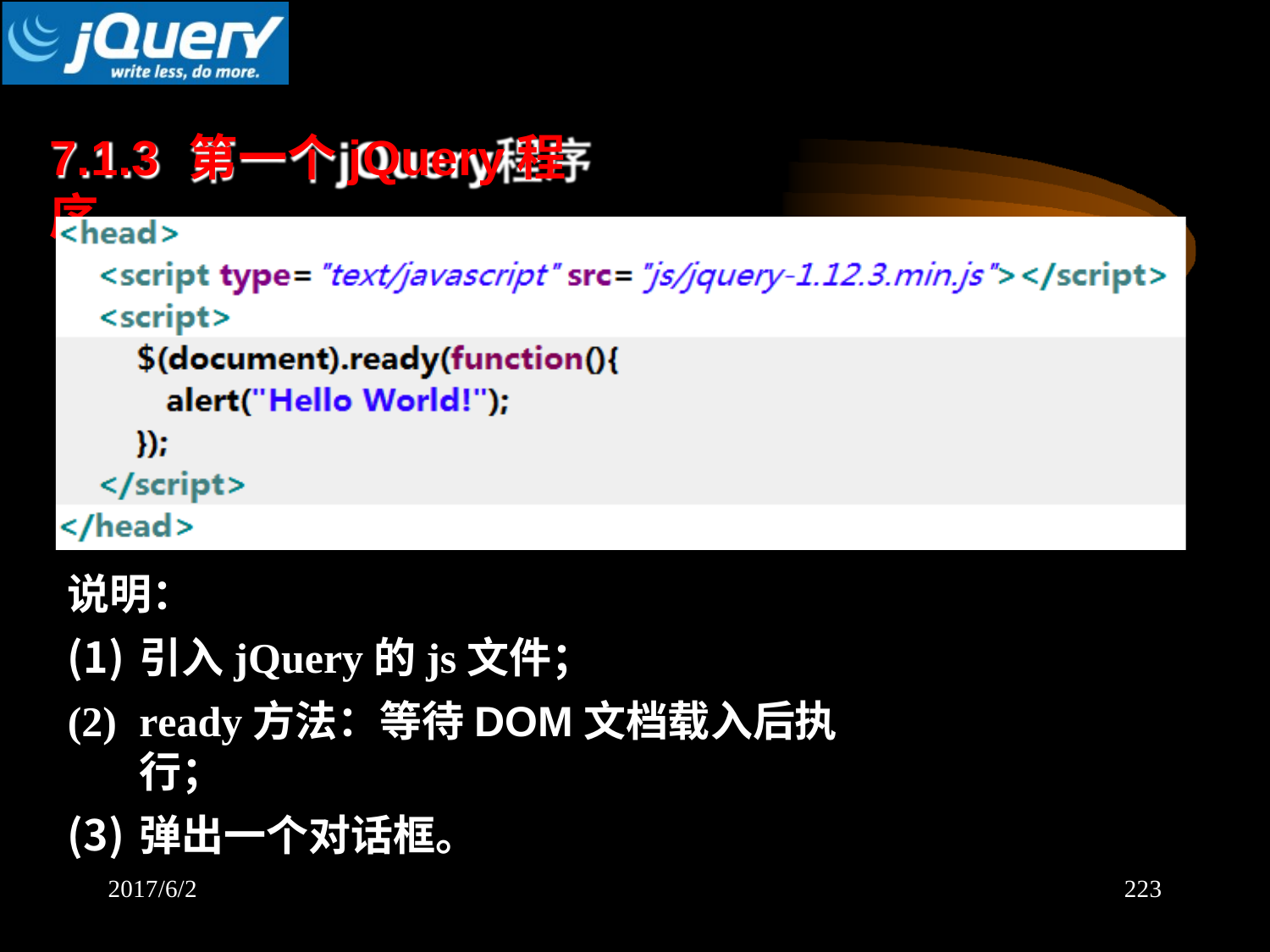

# 7.1.3	第一个jQuery程序

说明：
引入jQuery的js文件；
ready方法：等待DOM文档载入后执行；
弹出一个对话框。

2017/6/2
223